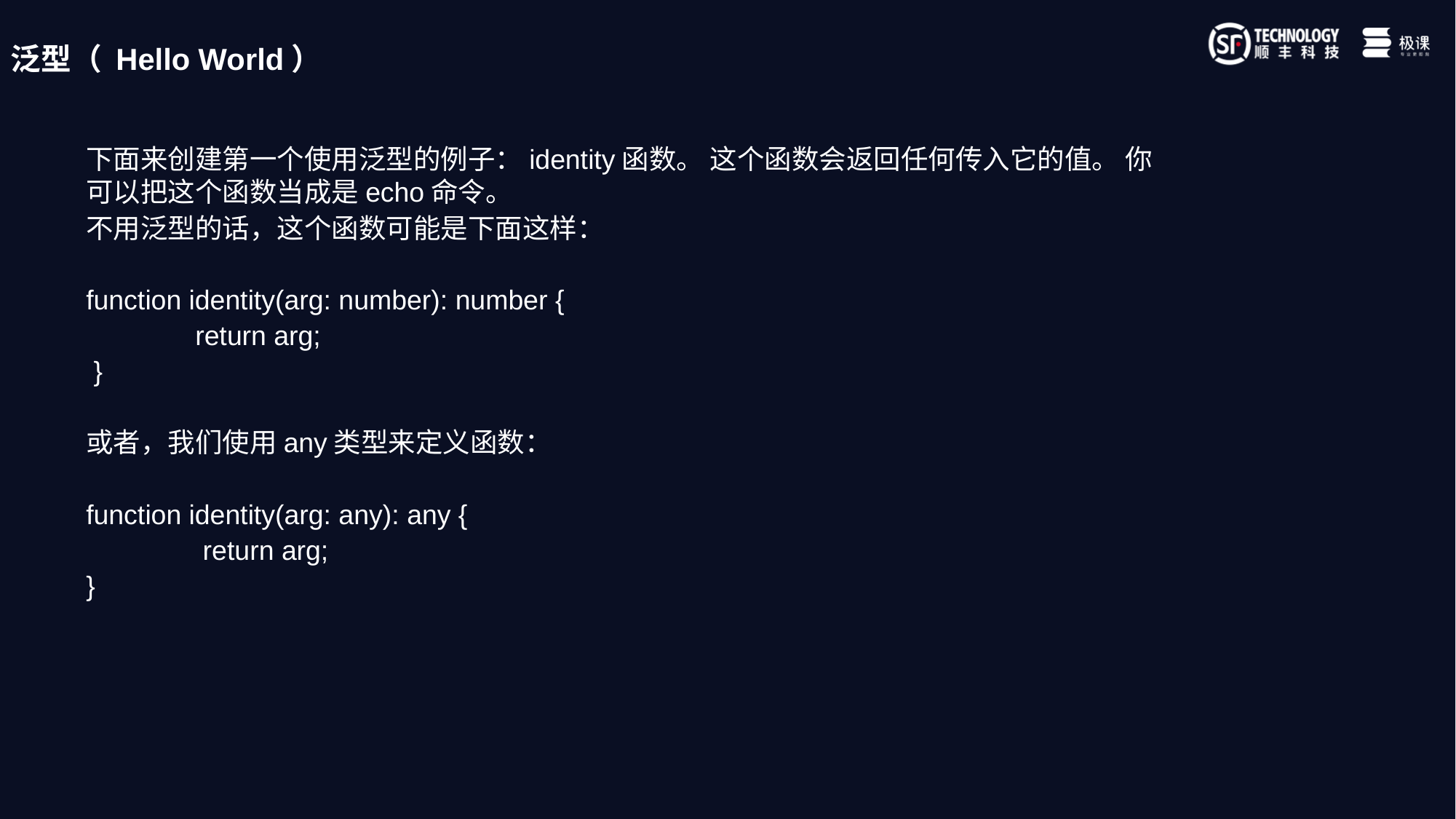

泛型（ Hello World）
下面来创建第一个使用泛型的例子：identity函数。 这个函数会返回任何传入它的值。 你可以把这个函数当成是echo命令。
不用泛型的话，这个函数可能是下面这样：

function identity(arg: number): number {
	return arg;
 }

或者，我们使用any类型来定义函数：

function identity(arg: any): any {
	 return arg;
}